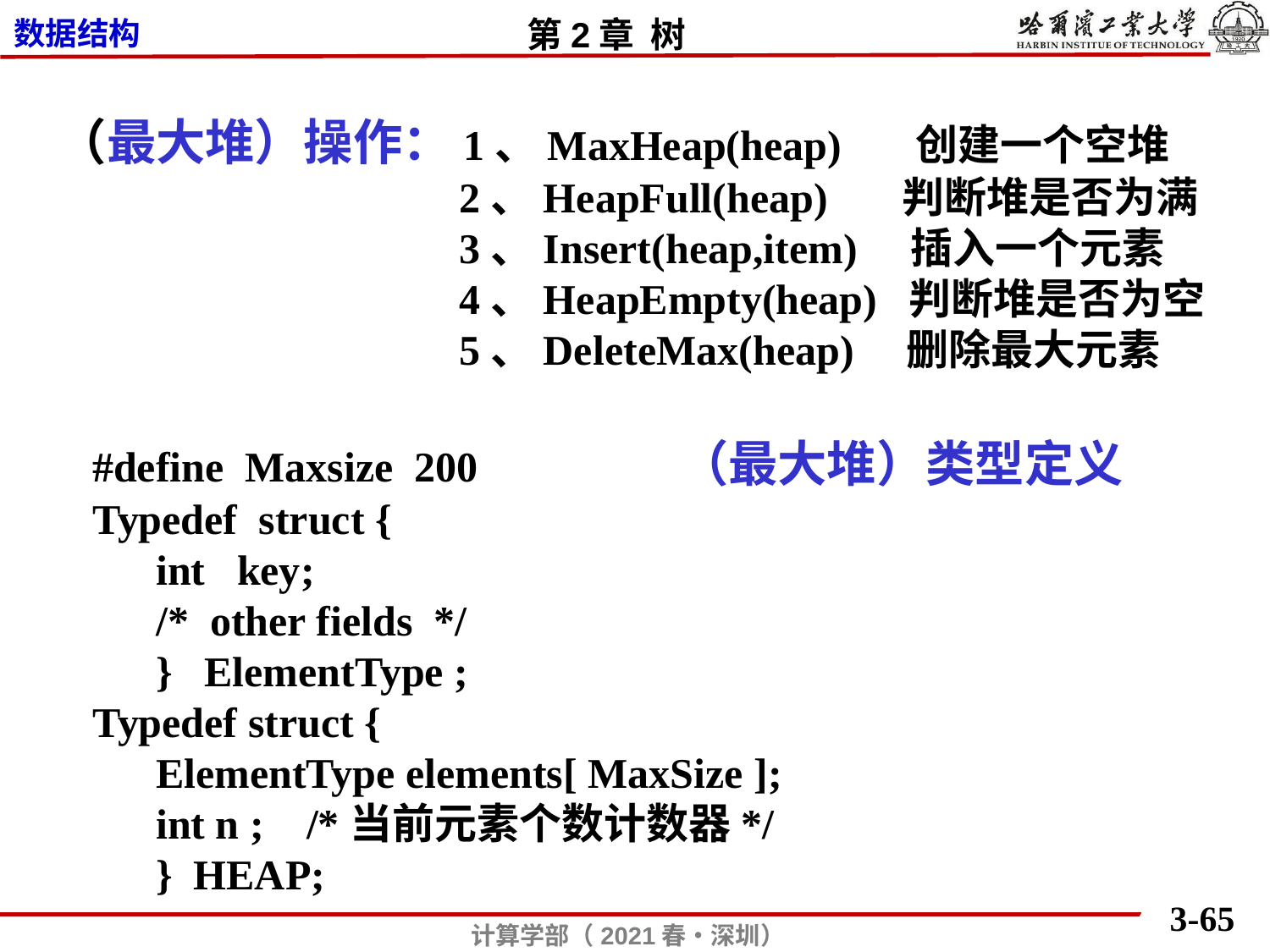

（最大堆）操作：1、MaxHeap(heap)      创建一个空堆
                                      2、HeapFull(heap)      判断堆是否为满
                                      3、Insert(heap,item)    插入一个元素
                                      4、HeapEmpty(heap)  判断堆是否为空
                                      5、DeleteMax(heap)    删除最大元素
#define  Maxsize  200                  （最大堆）类型定义
Typedef  struct {
      int   key;
      /*  other fields  */
      }   ElementType ;
Typedef struct {
      ElementType elements[ MaxSize ];
      int n ;    /*当前元素个数计数器*/
      }  HEAP;